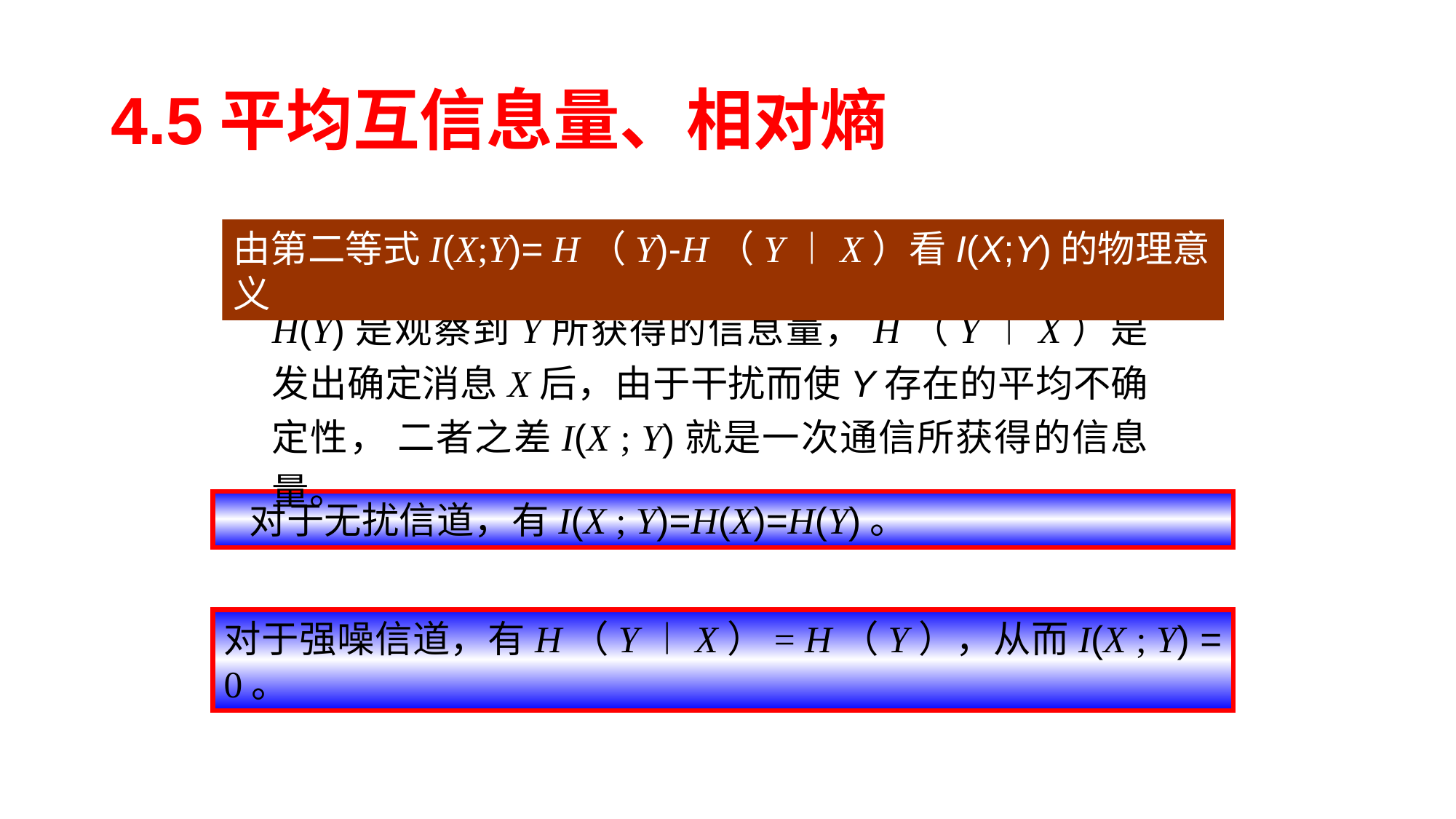

# 4.5平均互信息量、相对熵
由第二等式I(X;Y)= H（Y)-H（Y︱X）看I(X;Y)的物理意义
H(Y)是观察到Y所获得的信息量，H（Y︱X）是发出确定消息X后，由于干扰而使Y存在的平均不确定性， 二者之差I(X ; Y)就是一次通信所获得的信息量。
  对于无扰信道，有I(X ; Y)=H(X)=H(Y)。
对于强噪信道，有H（Y︱X）= H（Y），从而I(X ; Y) = 0。